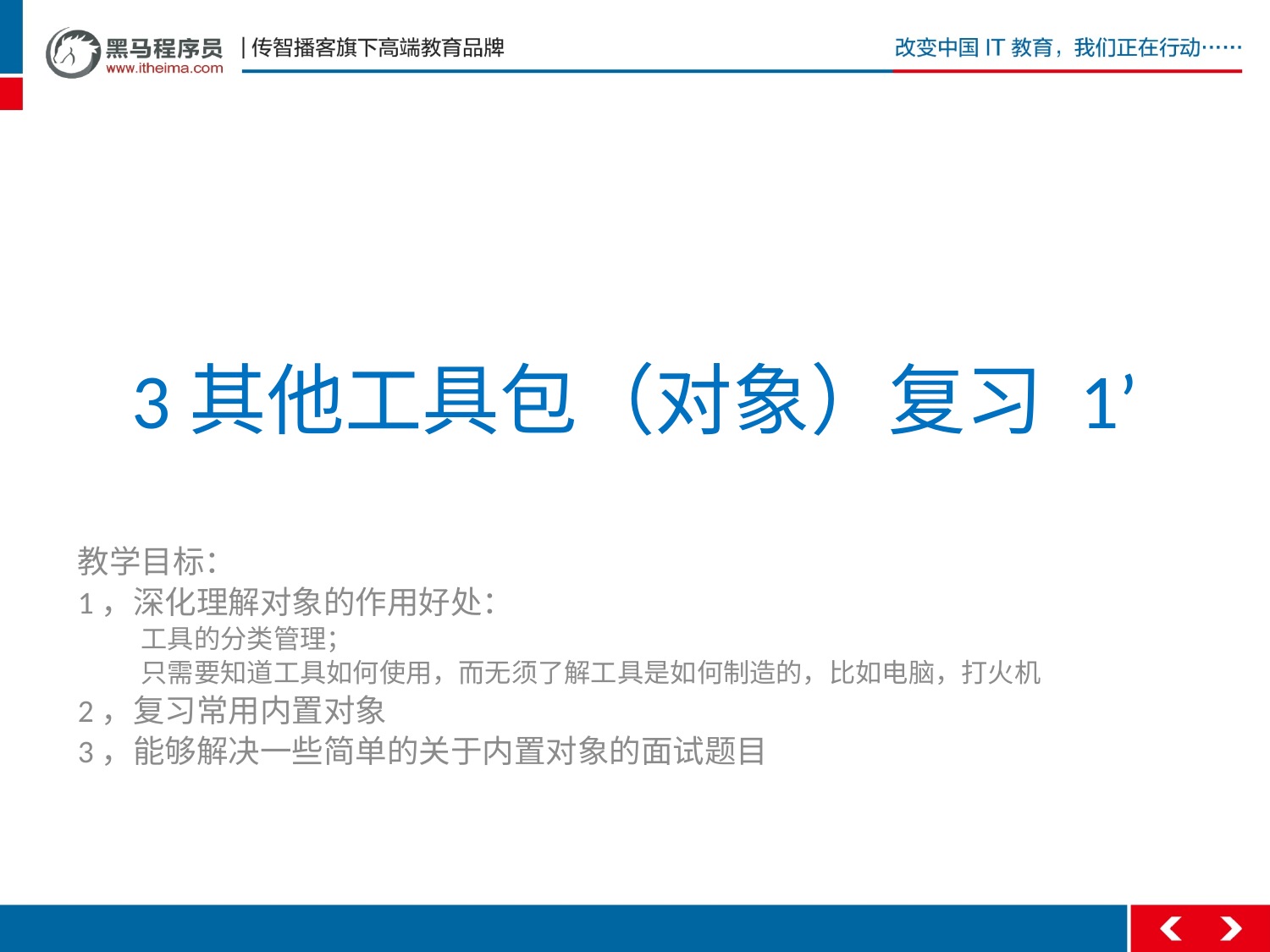

# 3其他工具包（对象）复习 1’
教学目标：
1，深化理解对象的作用好处：
工具的分类管理；
只需要知道工具如何使用，而无须了解工具是如何制造的，比如电脑，打火机
2，复习常用内置对象
3，能够解决一些简单的关于内置对象的面试题目